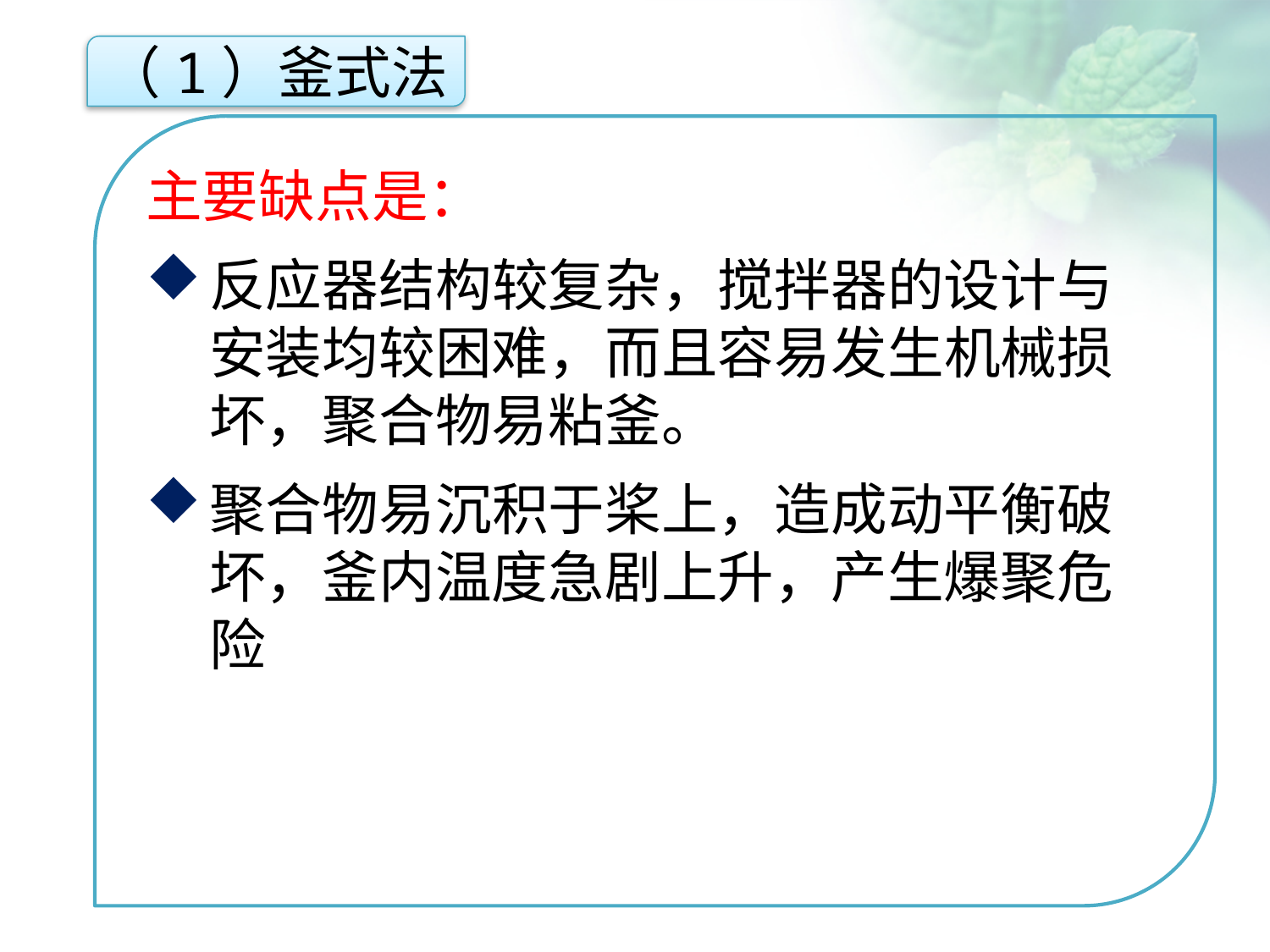

（1）釜式法
主要缺点是：
反应器结构较复杂，搅拌器的设计与安装均较困难，而且容易发生机械损坏，聚合物易粘釜。
聚合物易沉积于桨上，造成动平衡破坏，釜内温度急剧上升，产生爆聚危险

点击添加文本
点击添加文本
点击添加文本
点击添加文本